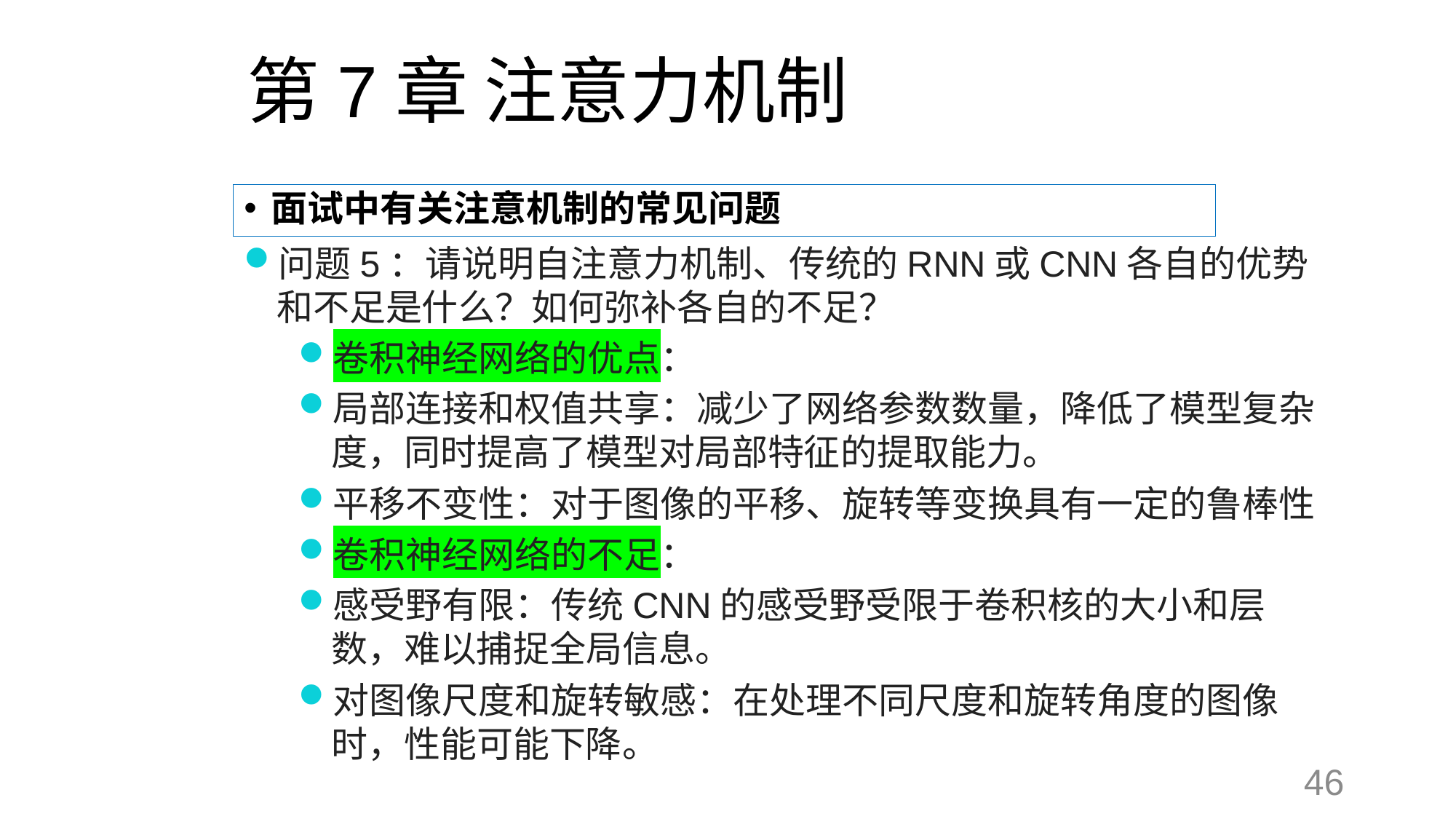

# 第7章 注意力机制
面试中有关注意机制的常见问题

问题5：请说明自注意力机制、传统的RNN或CNN各自的优势和不足是什么？如何弥补各自的不足？
卷积神经网络的优点：
局部连接和权值共享：减少了网络参数数量，降低了模型复杂度，同时提高了模型对局部特征的提取能力。
平移不变性：对于图像的平移、旋转等变换具有一定的鲁棒性
卷积神经网络的不足：
感受野有限：传统CNN的感受野受限于卷积核的大小和层数，难以捕捉全局信息。
对图像尺度和旋转敏感：在处理不同尺度和旋转角度的图像时，性能可能下降。
46